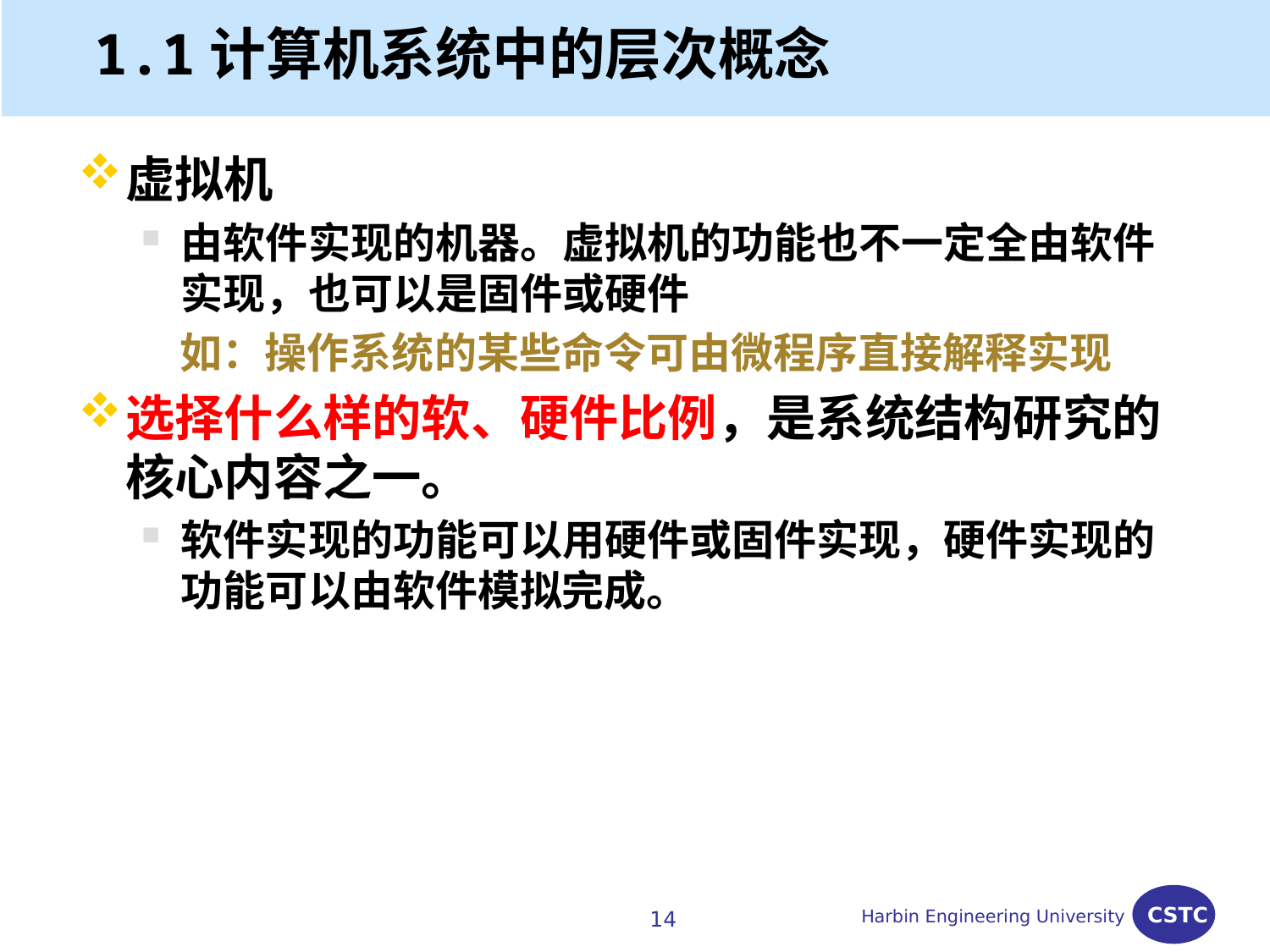

# 1.1计算机系统中的层次概念
虚拟机
由软件实现的机器。虚拟机的功能也不一定全由软件实现，也可以是固件或硬件
   如：操作系统的某些命令可由微程序直接解释实现
选择什么样的软、硬件比例，是系统结构研究的核心内容之一。
软件实现的功能可以用硬件或固件实现，硬件实现的功能可以由软件模拟完成。

14
Harbin Engineering University